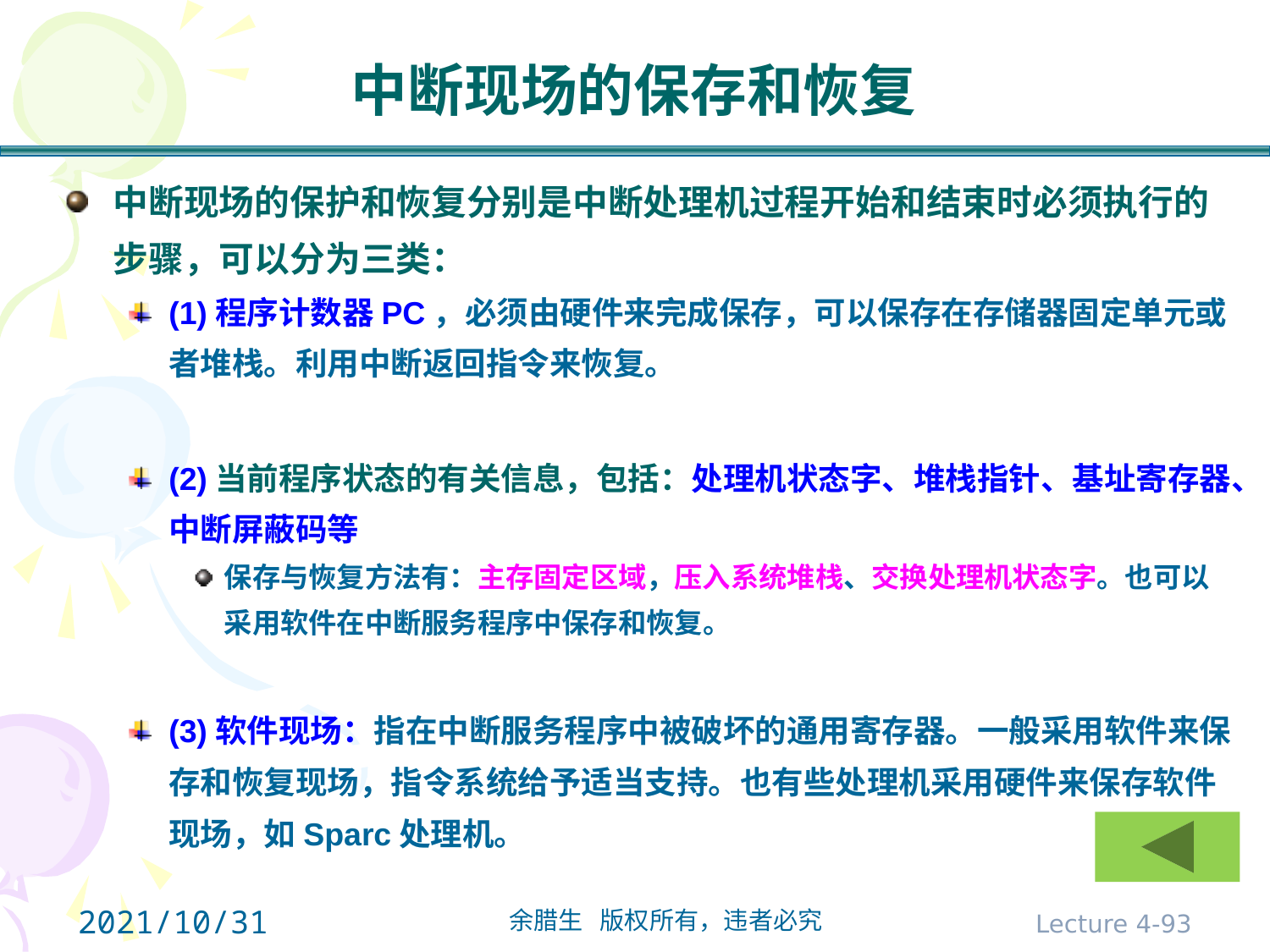

# 中断现场的保存和恢复
中断现场的保护和恢复分别是中断处理机过程开始和结束时必须执行的步骤，可以分为三类：
(1)程序计数器PC，必须由硬件来完成保存，可以保存在存储器固定单元或者堆栈。利用中断返回指令来恢复。

(2)当前程序状态的有关信息，包括：处理机状态字、堆栈指针、基址寄存器、中断屏蔽码等
保存与恢复方法有：主存固定区域，压入系统堆栈、交换处理机状态字。也可以采用软件在中断服务程序中保存和恢复。

(3)软件现场：指在中断服务程序中被破坏的通用寄存器。一般采用软件来保存和恢复现场，指令系统给予适当支持。也有些处理机采用硬件来保存软件现场，如Sparc处理机。

2021/10/31
Lecture 4-93